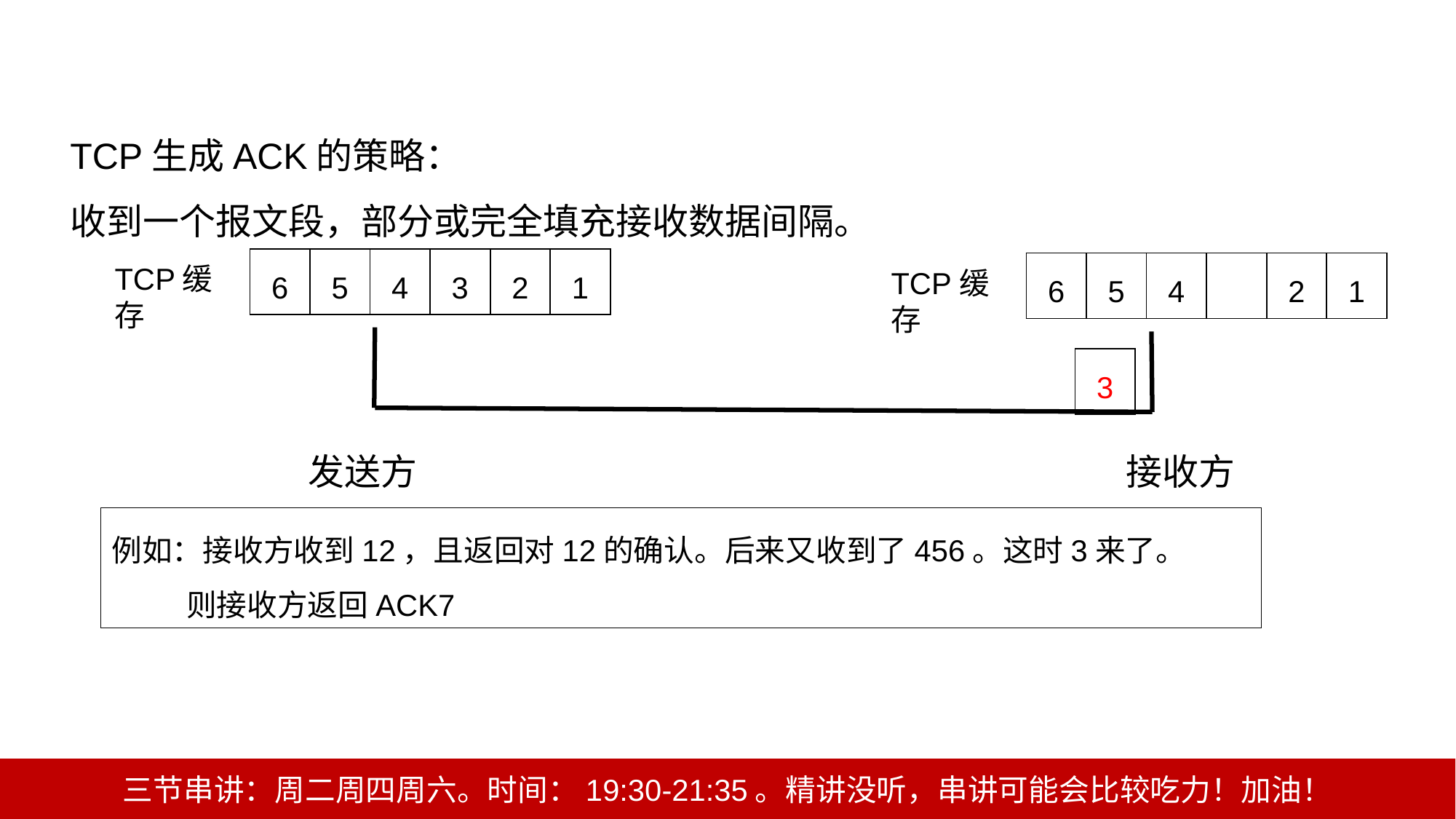

TCP生成ACK的策略：
收到一个报文段，部分或完全填充接收数据间隔。
| 6 | 5 | 4 | 3 | 2 | 1 |
| --- | --- | --- | --- | --- | --- |
| 6 | 5 | 4 |  | 2 | 1 |
| --- | --- | --- | --- | --- | --- |
TCP缓存
TCP缓存
| 3 |
| --- |
发送方
接收方
例如：接收方收到12，且返回对12的确认。后来又收到了456。这时3来了。
          则接收方返回ACK7